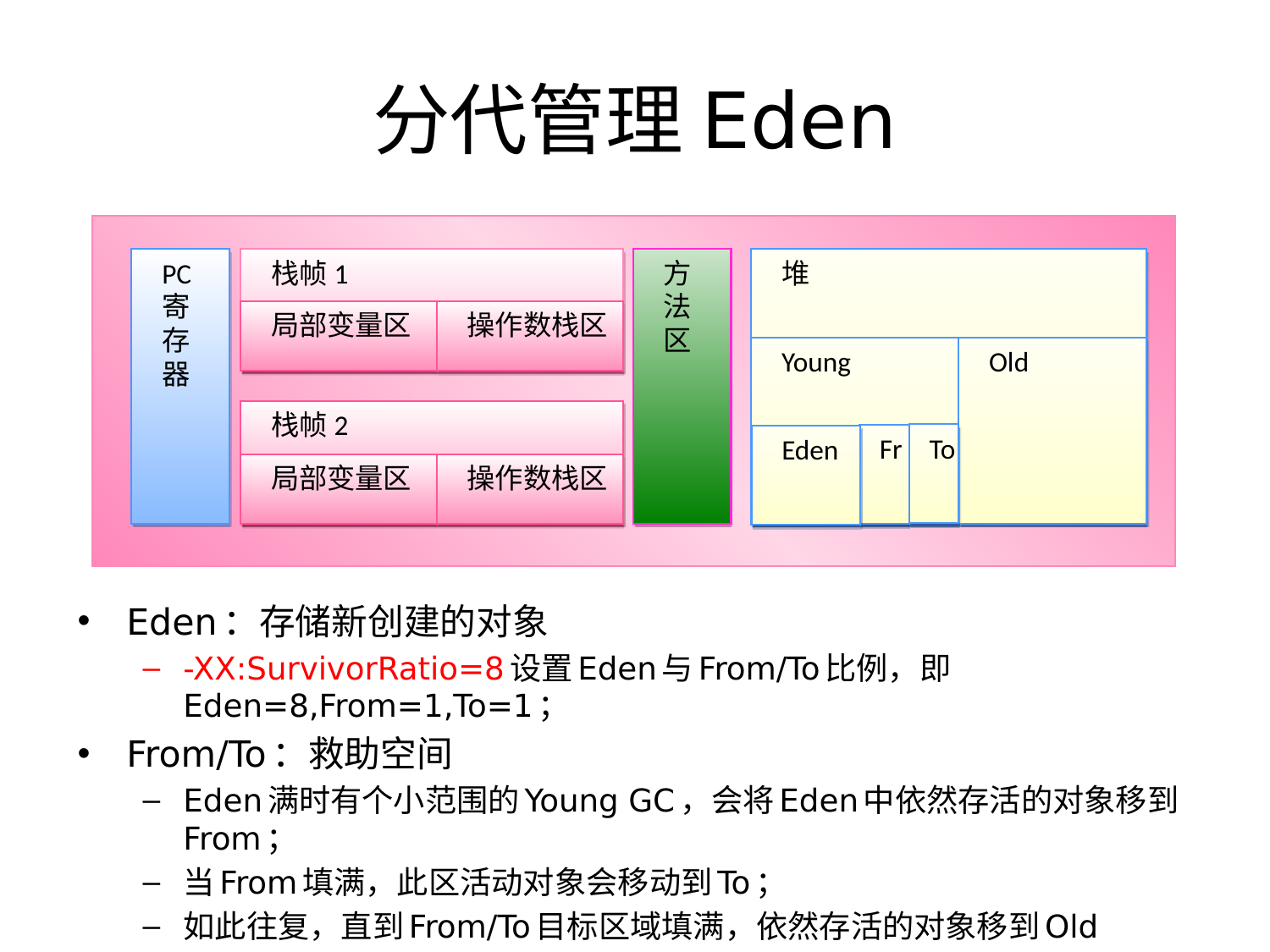

# 分代管理Eden

PC
寄
存
器
栈帧1
方
法
区
堆
局部变量区
操作数栈区
Young
Old
栈帧2
To
Fr
Eden
局部变量区
操作数栈区
Eden：存储新创建的对象
-XX:SurvivorRatio=8设置Eden与From/To比例，即Eden=8,From=1,To=1；
From/To：救助空间
Eden满时有个小范围的Young GC，会将Eden中依然存活的对象移到From；
当From填满，此区活动对象会移动到To；
如此往复，直到From/To目标区域填满，依然存活的对象移到Old